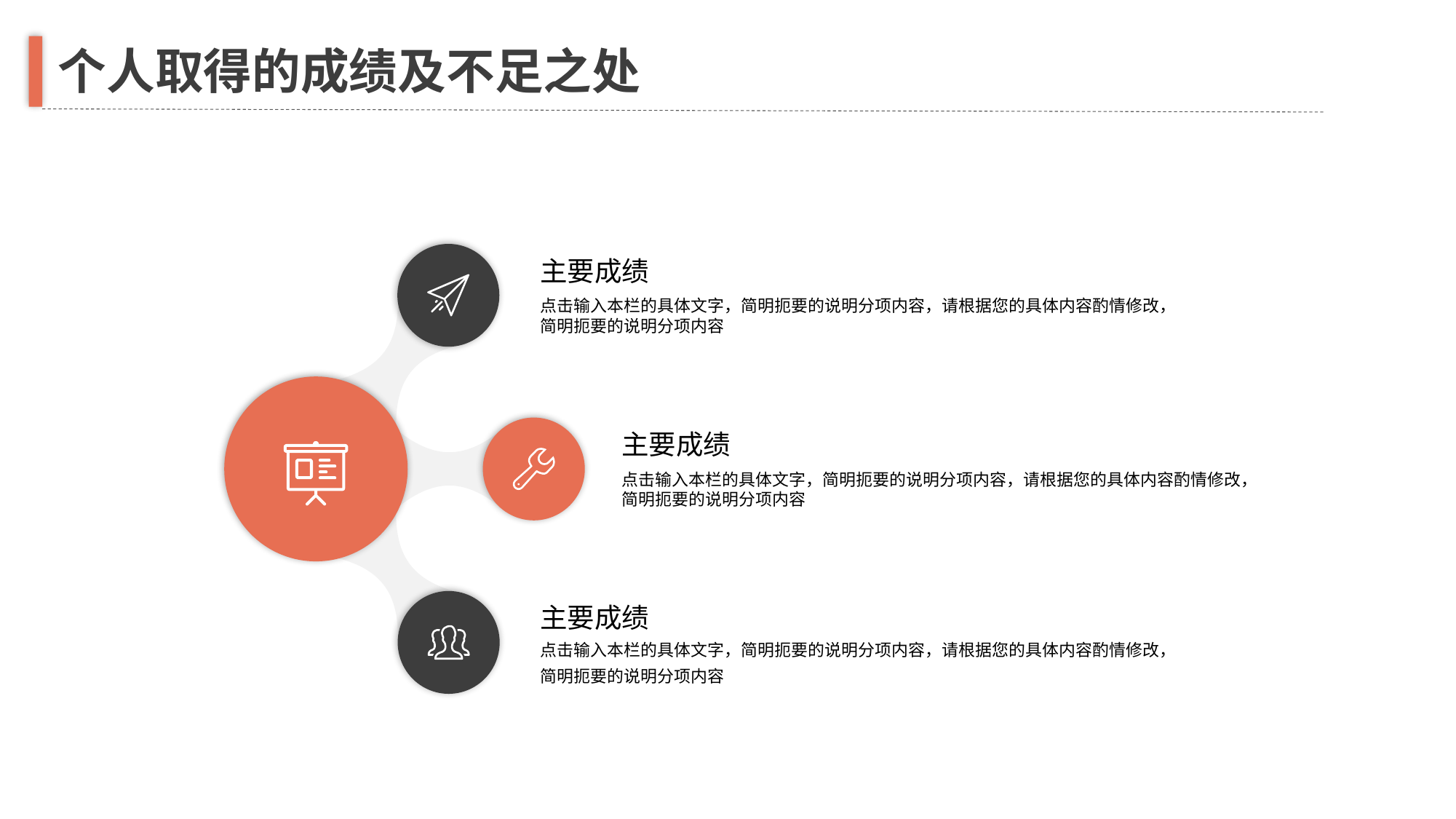

个人取得的成绩及不足之处

主要成绩
点击输入本栏的具体文字，简明扼要的说明分项内容，请根据您的具体内容酌情修改，简明扼要的说明分项内容

主要成绩
点击输入本栏的具体文字，简明扼要的说明分项内容，请根据您的具体内容酌情修改，简明扼要的说明分项内容

主要成绩
点击输入本栏的具体文字，简明扼要的说明分项内容，请根据您的具体内容酌情修改，简明扼要的说明分项内容